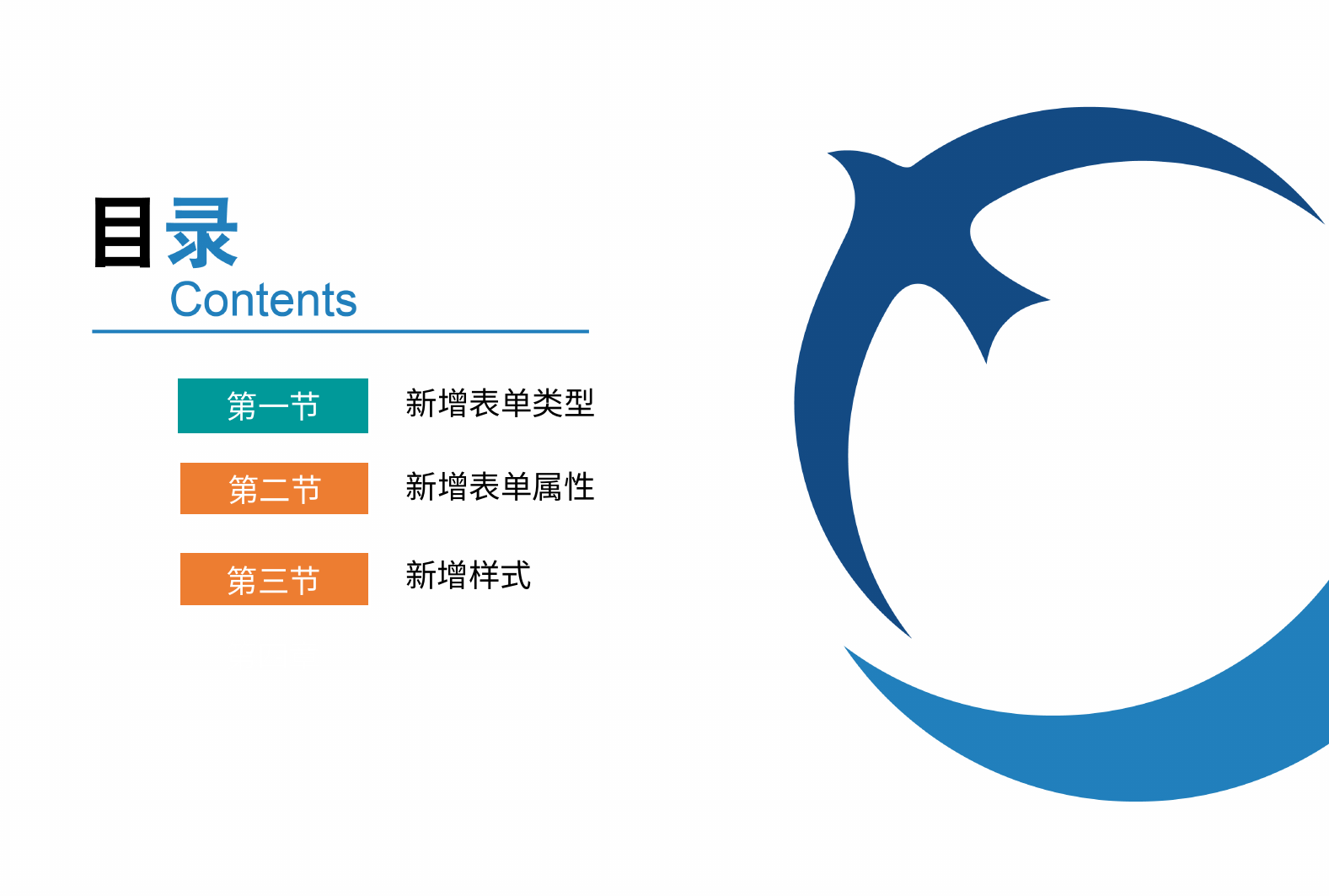

新增表单类型
第一节
新增表单属性

第二节
第章
新增样式

第三节
第四章